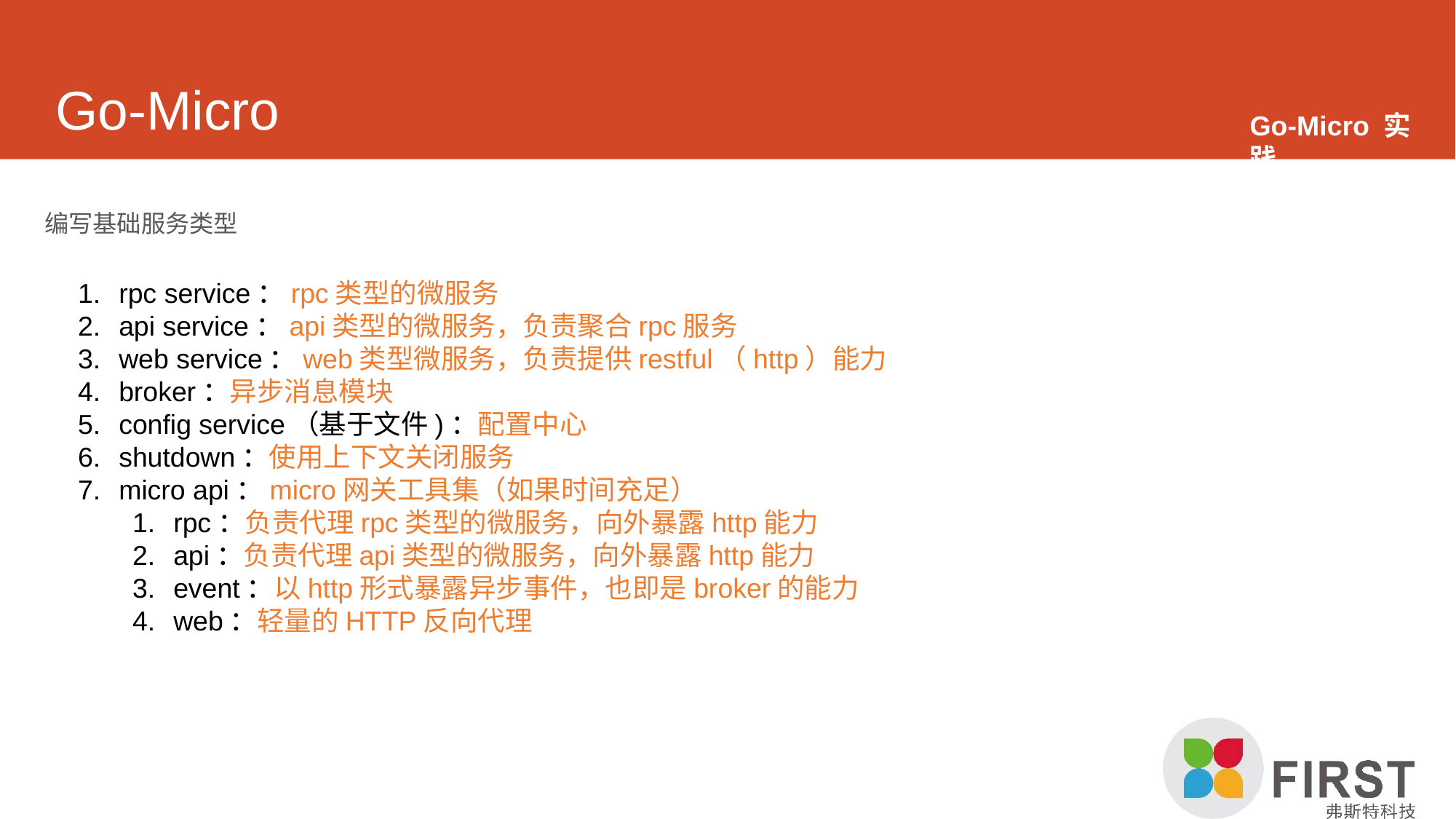

# Go-Micro
Go-Micro 实践
编写基础服务类型

rpc service：rpc类型的微服务
api service：api类型的微服务，负责聚合rpc服务
web service：web类型微服务，负责提供restful（http）能力
broker：异步消息模块
config service（基于文件)：配置中心
shutdown：使用上下文关闭服务
micro api：micro网关工具集（如果时间充足）
rpc：负责代理rpc类型的微服务，向外暴露http能力
api：负责代理api类型的微服务，向外暴露http能力
event：以http形式暴露异步事件，也即是broker的能力
web：轻量的HTTP反向代理